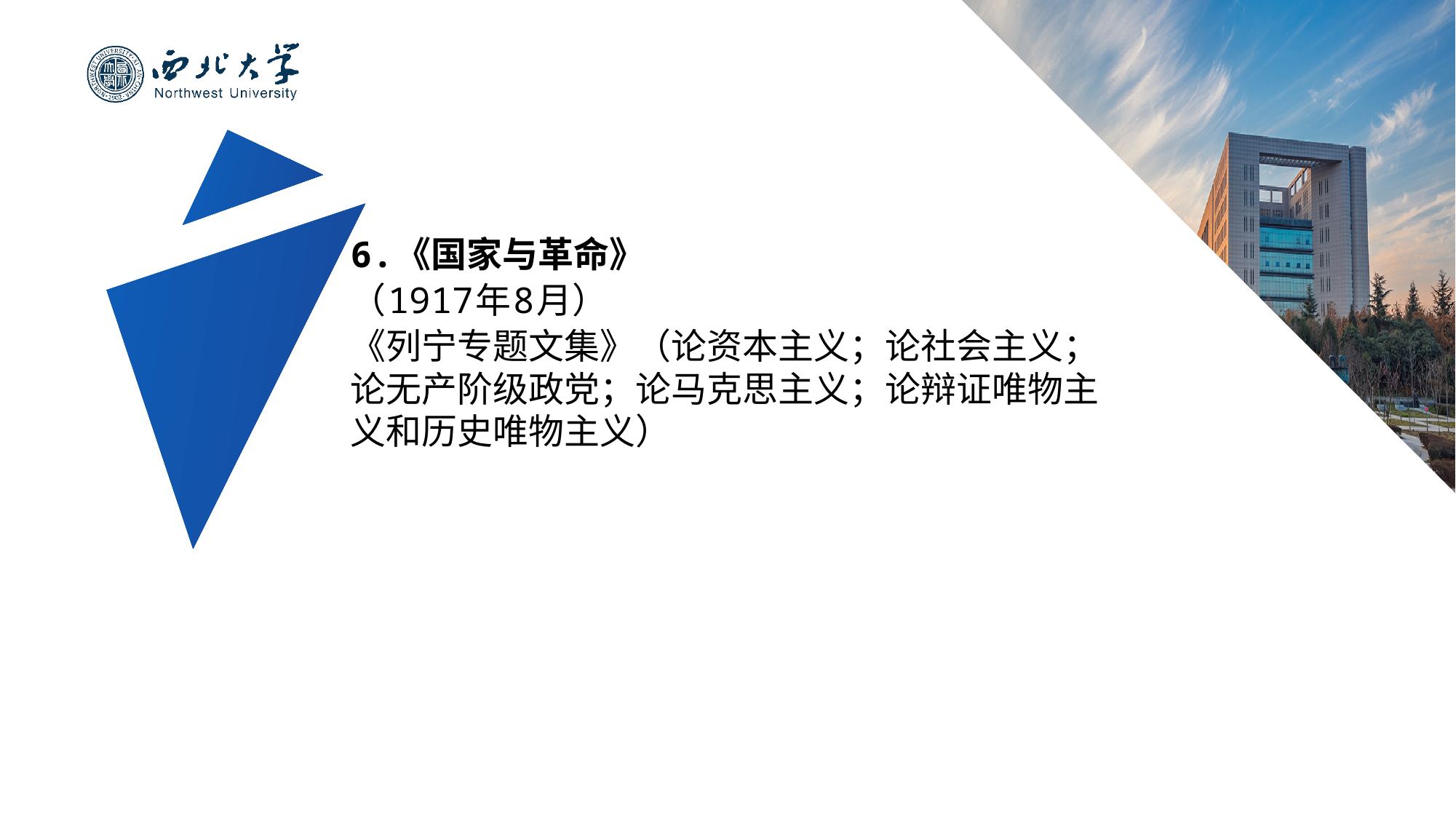

#
6.《国家与革命》
（1917年8月）
《列宁专题文集》（论资本主义；论社会主义；论无产阶级政党；论马克思主义；论辩证唯物主义和历史唯物主义）